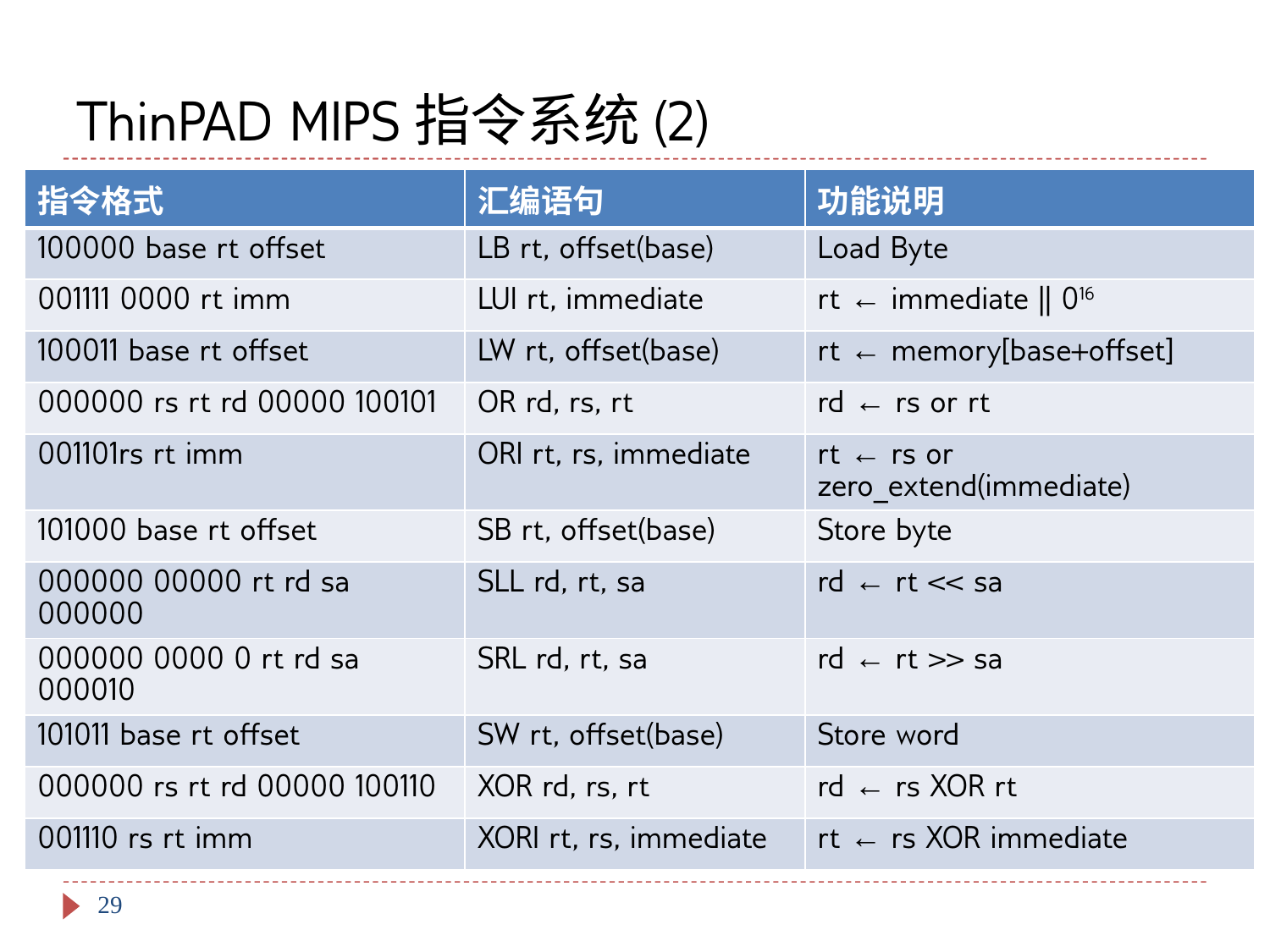

# ThinPAD MIPS指令系统(2)
| 指令格式 | 汇编语句 | 功能说明 |
| --- | --- | --- |
| 100000 base rt offset | LB rt, offset(base) | Load Byte |
| 001111 0000 rt imm | LUI rt, immediate | rt ← immediate || 016 |
| 100011 base rt offset | LW rt, offset(base) | rt ← memory[base+offset] |
| 000000 rs rt rd 00000 100101 | OR rd, rs, rt | rd ← rs or rt |
| 001101rs rt imm | ORI rt, rs, immediate | rt ← rs or zero\_extend(immediate) |
| 101000 base rt offset | SB rt, offset(base) | Store byte |
| 000000 00000 rt rd sa 000000 | SLL rd, rt, sa | rd ← rt << sa |
| 000000 0000 0 rt rd sa 000010 | SRL rd, rt, sa | rd ← rt >> sa |
| 101011 base rt offset | SW rt, offset(base) | Store word |
| 000000 rs rt rd 00000 100110 | XOR rd, rs, rt | rd ← rs XOR rt |
| 001110 rs rt imm | XORI rt, rs, immediate | rt ← rs XOR immediate |
29